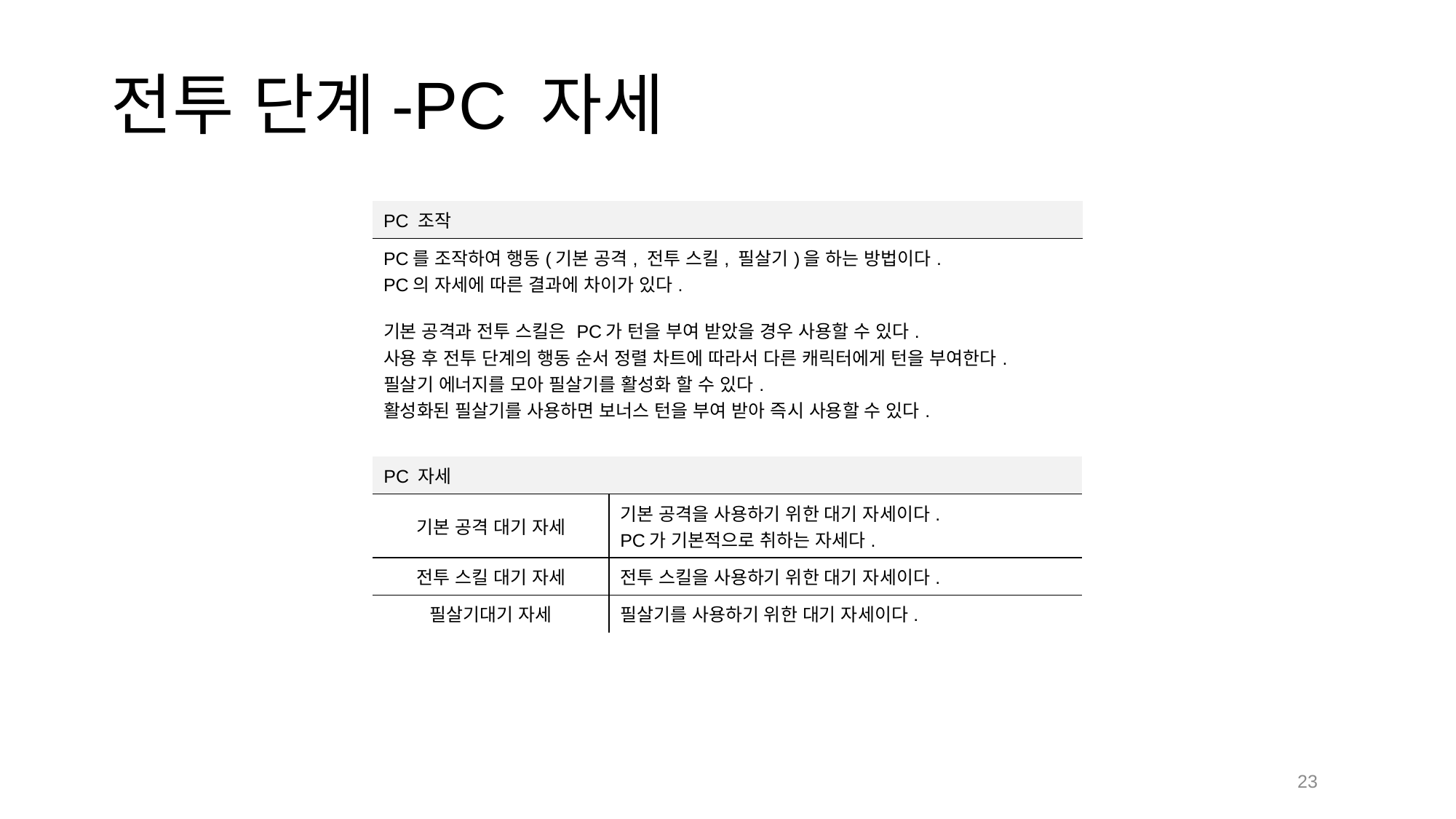

# 전투 단계-PC 자세
| PC 조작 |
| --- |
| PC를 조작하여 행동(기본 공격, 전투 스킬, 필살기)을 하는 방법이다. PC의 자세에 따른 결과에 차이가 있다. 기본 공격과 전투 스킬은 PC가 턴을 부여 받았을 경우 사용할 수 있다. 사용 후 전투 단계의 행동 순서 정렬 차트에 따라서 다른 캐릭터에게 턴을 부여한다. 필살기 에너지를 모아 필살기를 활성화 할 수 있다. 활성화된 필살기를 사용하면 보너스 턴을 부여 받아 즉시 사용할 수 있다. |
| PC 자세 |  |
| --- | --- |
| 기본 공격 대기 자세 | 기본 공격을 사용하기 위한 대기 자세이다. PC가 기본적으로 취하는 자세다. |
| 전투 스킬 대기 자세 | 전투 스킬을 사용하기 위한 대기 자세이다. |
| 필살기대기 자세 | 필살기를 사용하기 위한 대기 자세이다. |
23